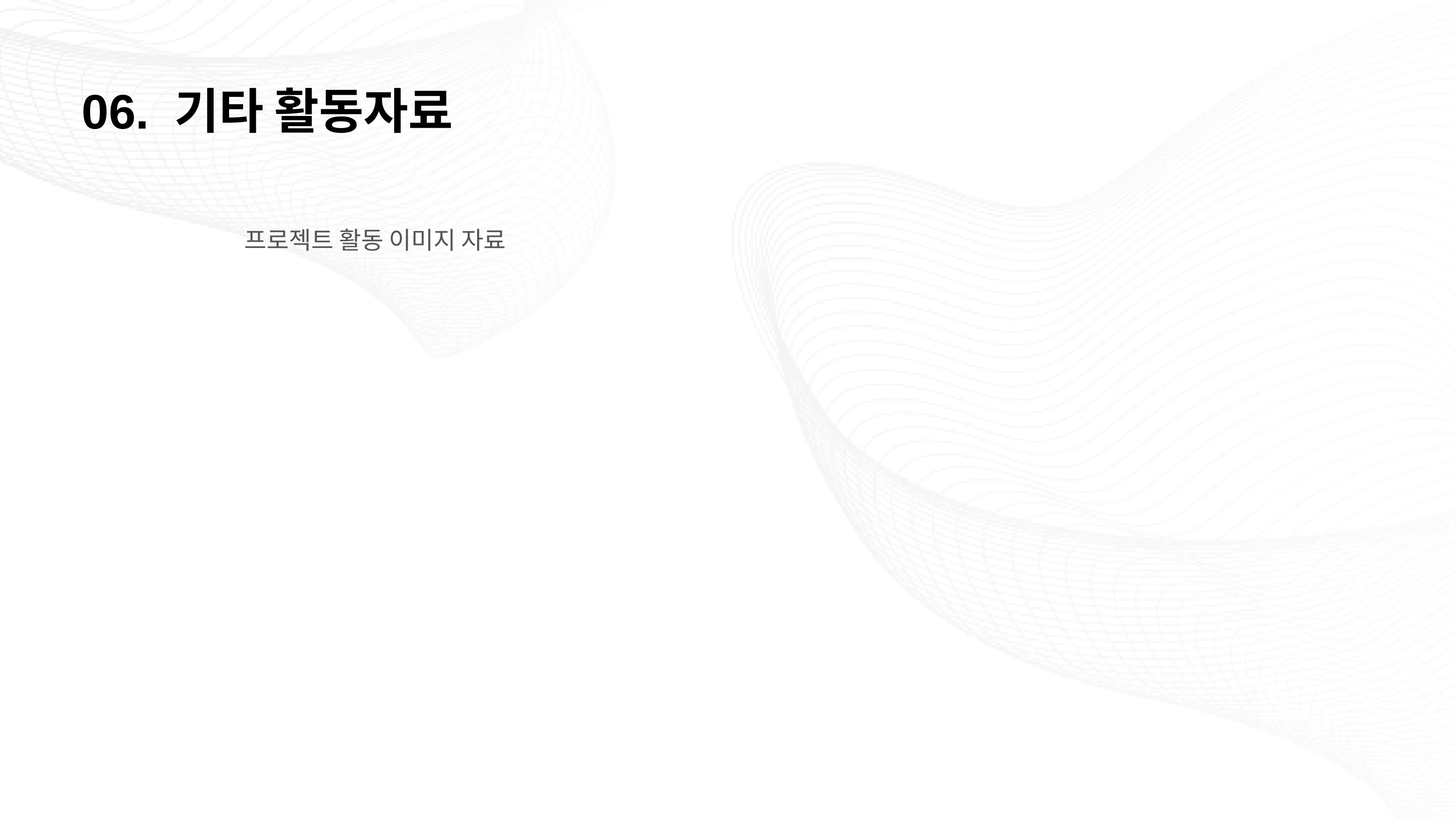

06. 기타 활동자료
프로젝트 활동 이미지 자료